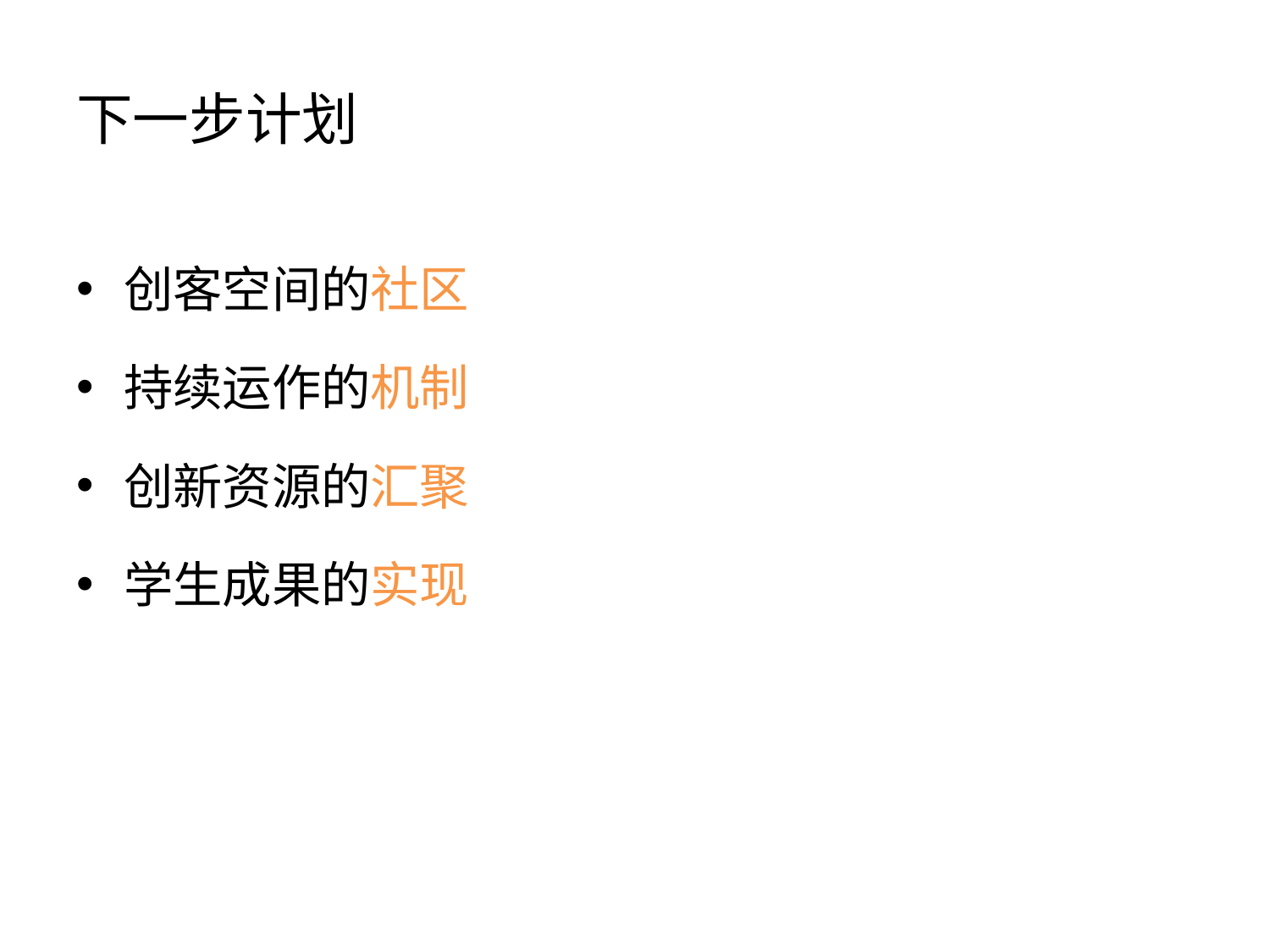

# 下一步计划
创客空间的社区
持续运作的机制
创新资源的汇聚
学生成果的实现